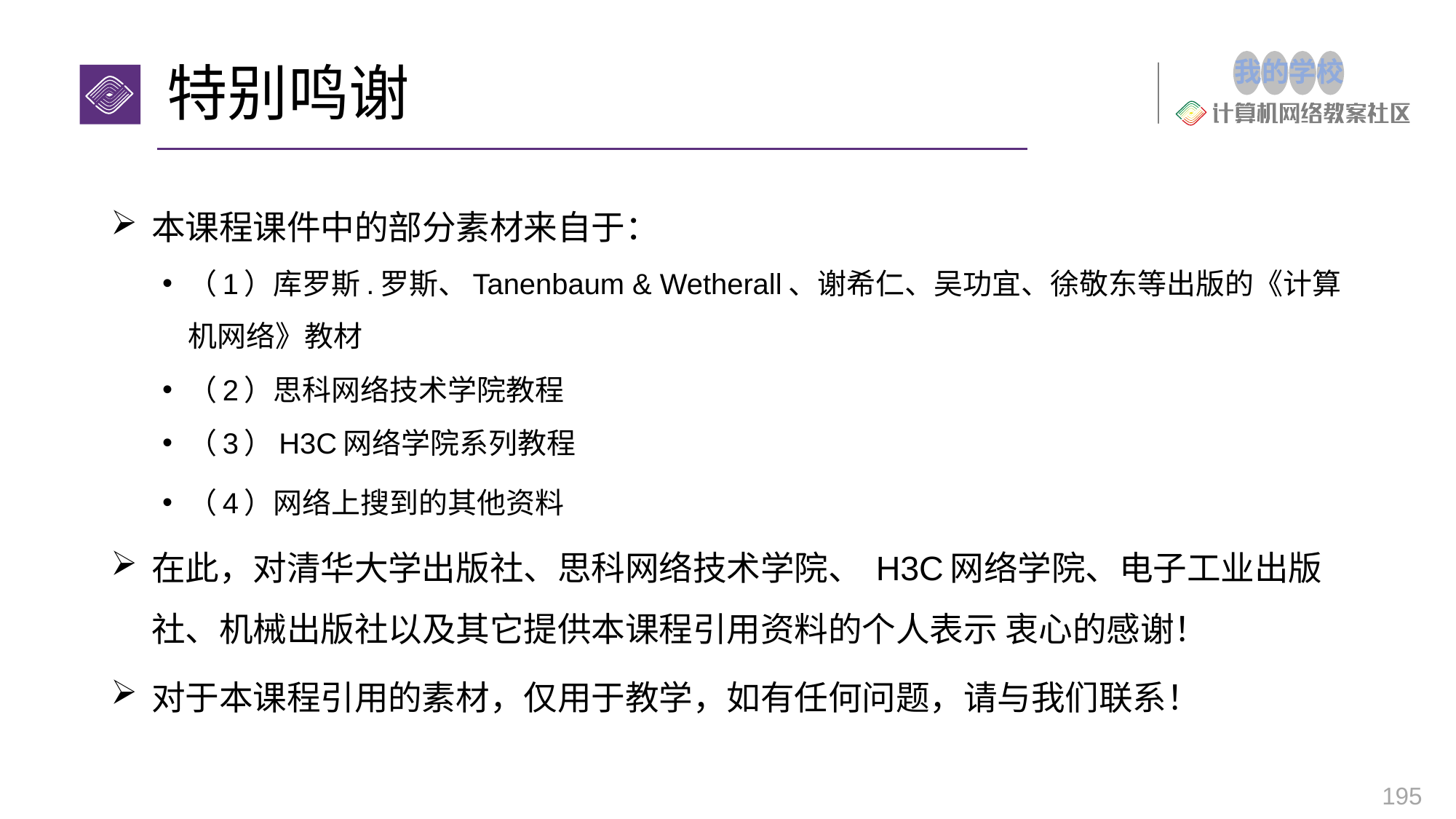

# 特别鸣谢
本课程课件中的部分素材来自于：
（1）库罗斯.罗斯、Tanenbaum & Wetherall、谢希仁、吴功宜、徐敬东等出版的《计算机网络》教材
（2）思科网络技术学院教程
（3）H3C网络学院系列教程
（4）网络上搜到的其他资料
在此，对清华大学出版社、思科网络技术学院、 H3C网络学院、电子工业出版社、机械出版社以及其它提供本课程引用资料的个人表示 衷心的感谢！
对于本课程引用的素材，仅用于教学，如有任何问题，请与我们联系！
195